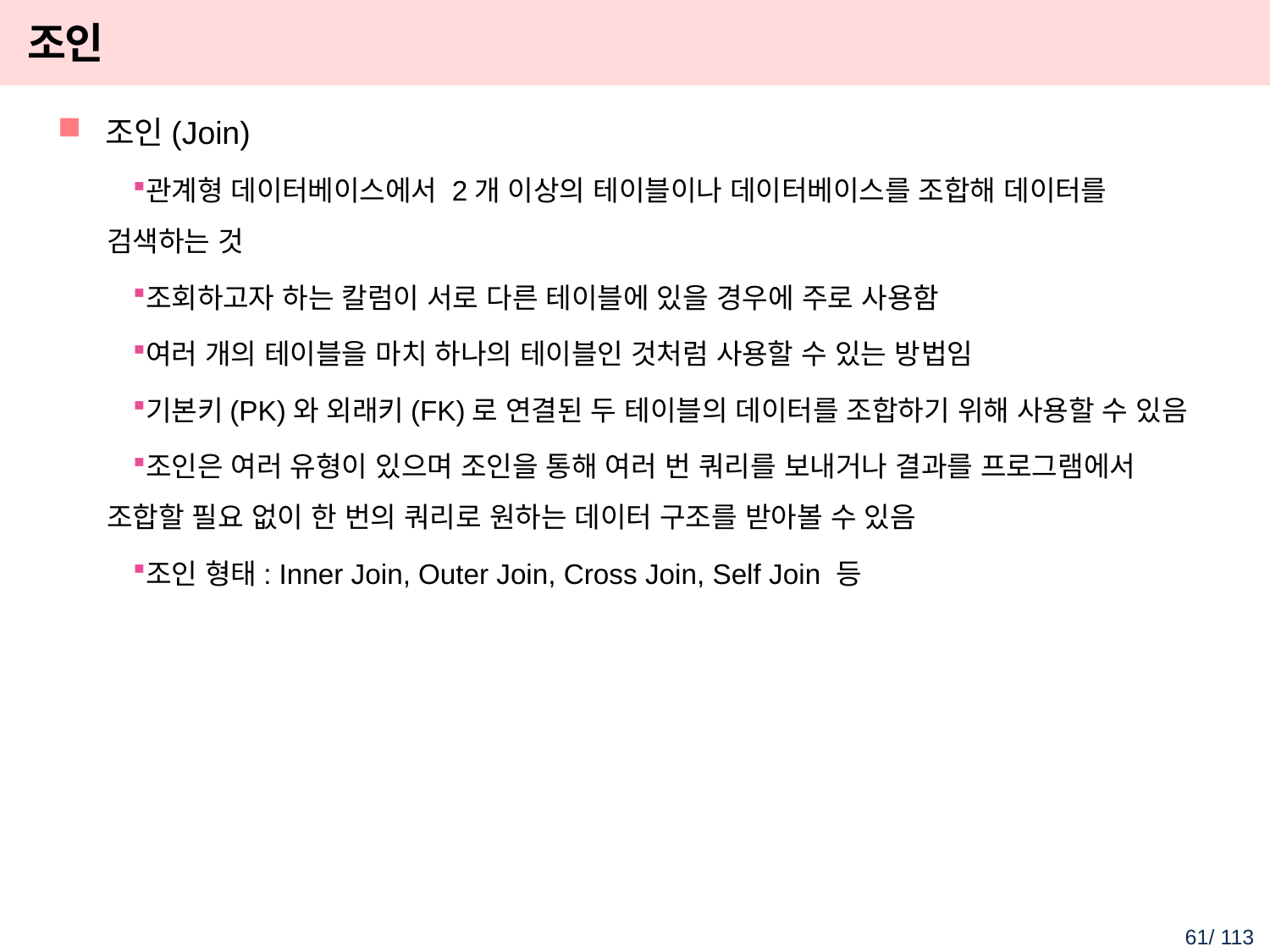

# 조인
조인(Join)
관계형 데이터베이스에서 2개 이상의 테이블이나 데이터베이스를 조합해 데이터를 검색하는 것
조회하고자 하는 칼럼이 서로 다른 테이블에 있을 경우에 주로 사용함
여러 개의 테이블을 마치 하나의 테이블인 것처럼 사용할 수 있는 방법임
기본키(PK)와 외래키(FK)로 연결된 두 테이블의 데이터를 조합하기 위해 사용할 수 있음
조인은 여러 유형이 있으며 조인을 통해 여러 번 쿼리를 보내거나 결과를 프로그램에서 조합할 필요 없이 한 번의 쿼리로 원하는 데이터 구조를 받아볼 수 있음
조인 형태: Inner Join, Outer Join, Cross Join, Self Join 등